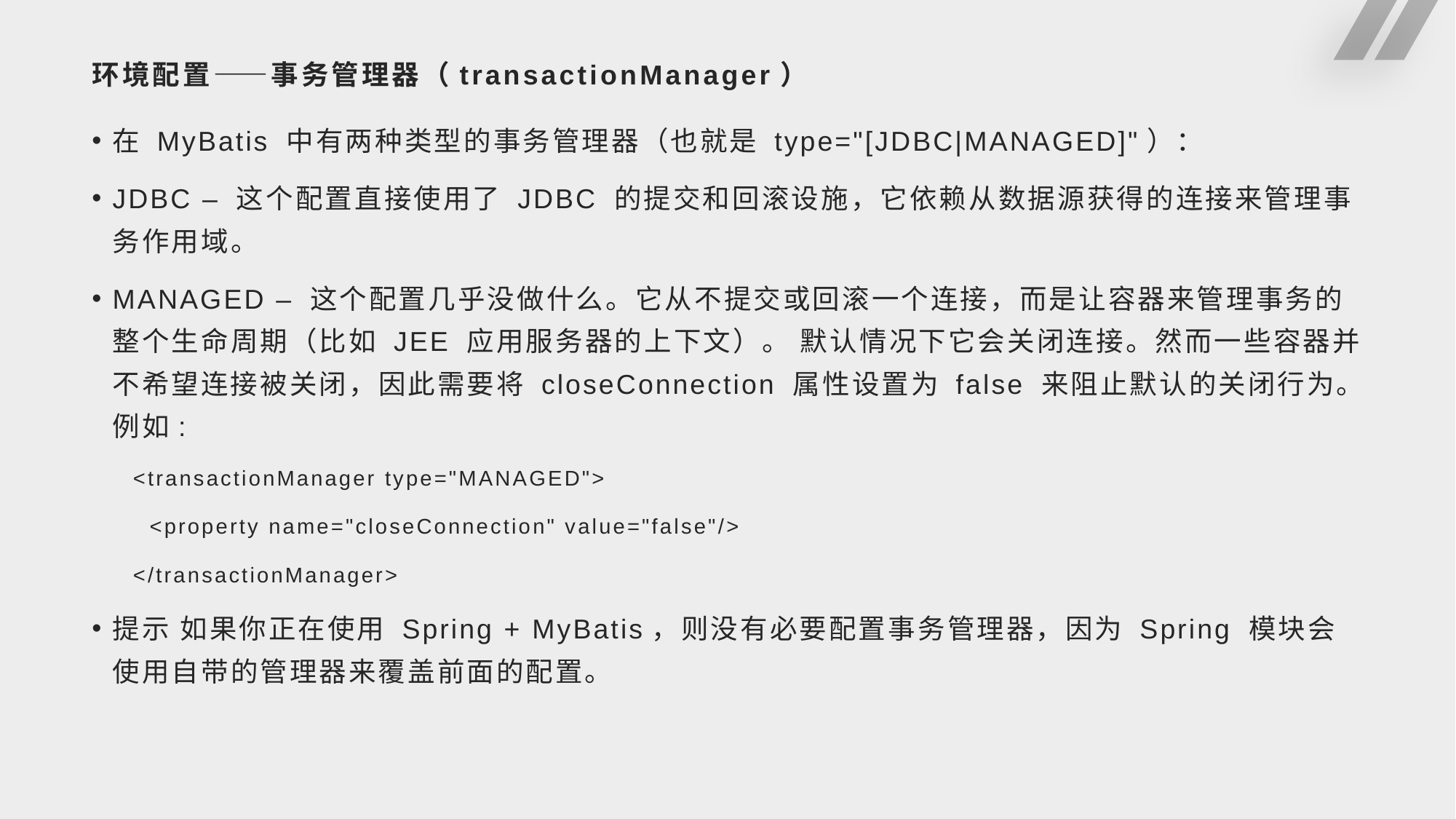

# 环境配置——事务管理器（transactionManager）
在 MyBatis 中有两种类型的事务管理器（也就是 type="[JDBC|MANAGED]"）：
JDBC – 这个配置直接使用了 JDBC 的提交和回滚设施，它依赖从数据源获得的连接来管理事务作用域。
MANAGED – 这个配置几乎没做什么。它从不提交或回滚一个连接，而是让容器来管理事务的整个生命周期（比如 JEE 应用服务器的上下文）。 默认情况下它会关闭连接。然而一些容器并不希望连接被关闭，因此需要将 closeConnection 属性设置为 false 来阻止默认的关闭行为。例如:
<transactionManager type="MANAGED">
  <property name="closeConnection" value="false"/>
</transactionManager>
提示 如果你正在使用 Spring + MyBatis，则没有必要配置事务管理器，因为 Spring 模块会使用自带的管理器来覆盖前面的配置。